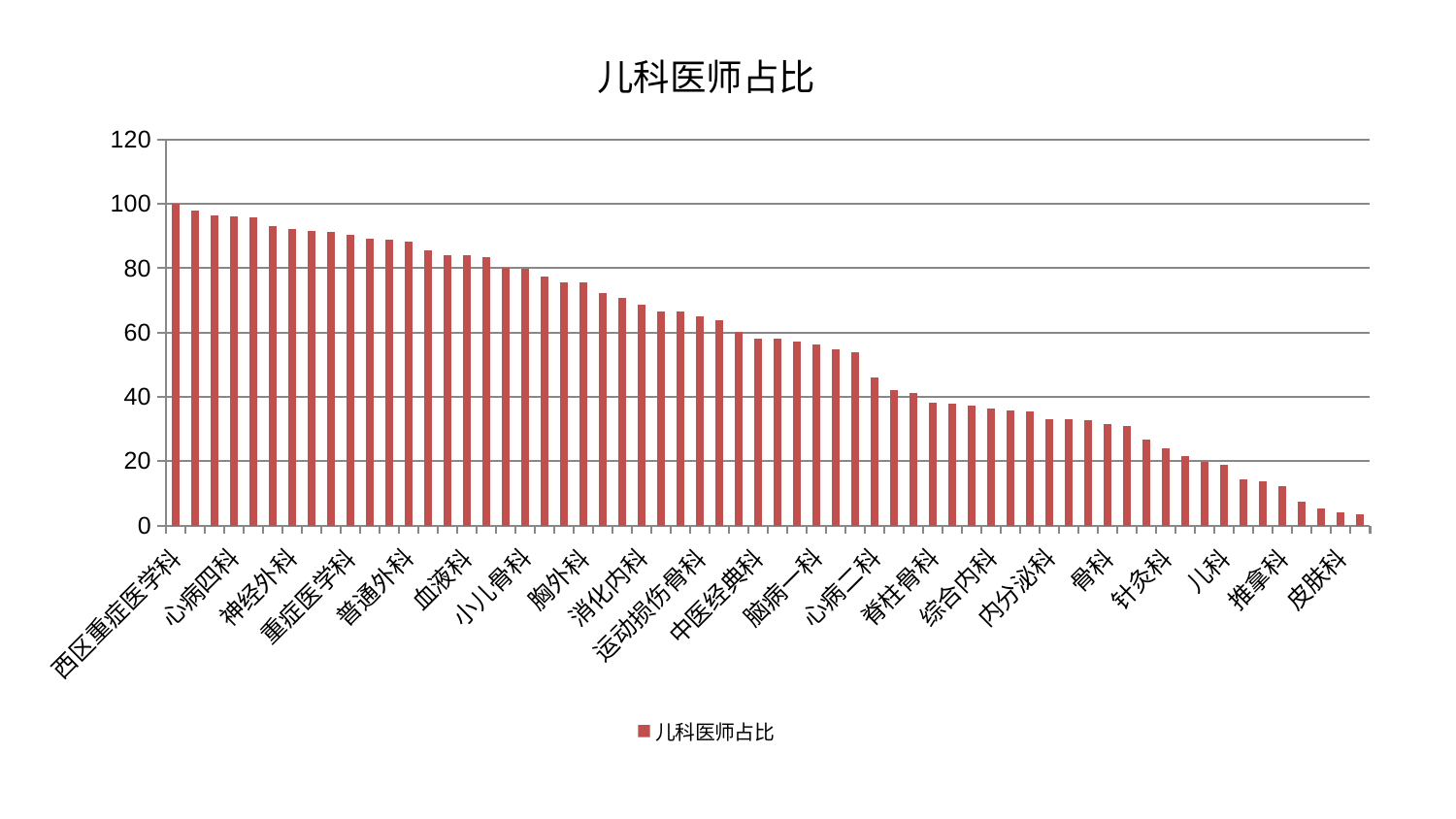

### Chart: 儿科医师占比

| Category | 儿科医师占比 |
|---|---|
| 西区重症医学科 | 99.99999999999999 |
| 耳鼻喉科 | 97.95264442169004 |
| 风湿病科 | 96.53829085070679 |
| 心病四科 | 96.1201650540461 |
| 产科 | 95.72954757402508 |
| 身心医学科 | 93.22986576652254 |
| 神经外科 | 92.15139611379512 |
| 东区肾病科 | 91.49934650876676 |
| 脾胃科消化科合并 | 91.23673300285304 |
| 重症医学科 | 90.47815355338047 |
| 心病一科 | 89.17676398082828 |
| 神经内科 | 89.00959531309822 |
| 普通外科 | 88.20683124566632 |
| 创伤骨科 | 85.69282154178958 |
| 肿瘤内科 | 83.98210031512522 |
| 血液科 | 83.98083317491799 |
| 关节骨科 | 83.51171586307521 |
| 男科 | 80.05915419087283 |
| 小儿骨科 | 79.7186170034072 |
| 肾病科 | 77.29866231142033 |
| 肾脏内科 | 75.55492153919849 |
| 胸外科 | 75.50824254629629 |
| 妇科 | 72.22082387817271 |
| 东区重症医学科 | 70.87403515828385 |
| 消化内科 | 68.78713143010867 |
| 肛肠科 | 66.58945253292842 |
| 乳腺甲状腺外科 | 66.48911624932751 |
| 运动损伤骨科 | 65.05182592519391 |
| 显微骨科 | 63.84787336818111 |
| 口腔科 | 60.334889140656784 |
| 中医经典科 | 58.17034436562241 |
| 微创骨科 | 58.09297823874922 |
| 美容皮肤科 | 57.146427647236195 |
| 脑病一科 | 56.22254507378342 |
| 康复科 | 54.70245079026931 |
| 脑病三科 | 53.79357761392783 |
| 心病二科 | 46.10185916813967 |
| 眼科 | 42.20434197137418 |
| 心血管内科 | 41.2694346531013 |
| 脊柱骨科 | 38.279412013431276 |
| 妇二科 | 37.92333587105951 |
| 医院 | 37.35723363049071 |
| 综合内科 | 36.26179014080958 |
| 周围血管科 | 35.777084934208915 |
| 脑病二科 | 35.40265032069358 |
| 内分泌科 | 33.19813899918865 |
| 肝胆外科 | 32.949835971959246 |
| 心病三科 | 32.84157323081082 |
| 骨科 | 31.473153538236392 |
| 治未病中心 | 31.0483661913051 |
| 妇科妇二科合并 | 26.6205760788917 |
| 针灸科 | 23.849558565379734 |
| 脾胃病科 | 21.699830775437434 |
| 泌尿外科 | 19.760966079809336 |
| 儿科 | 18.884857896401193 |
| 老年医学科 | 14.303187323214658 |
| 小儿推拿科 | 13.880169736033087 |
| 推拿科 | 12.072319966744992 |
| 呼吸内科 | 7.322774809643594 |
| 肝病科 | 5.3522150216035085 |
| 皮肤科 | 4.189350818009516 |
| 中医外治中心 | 3.3252057023788817 |
24